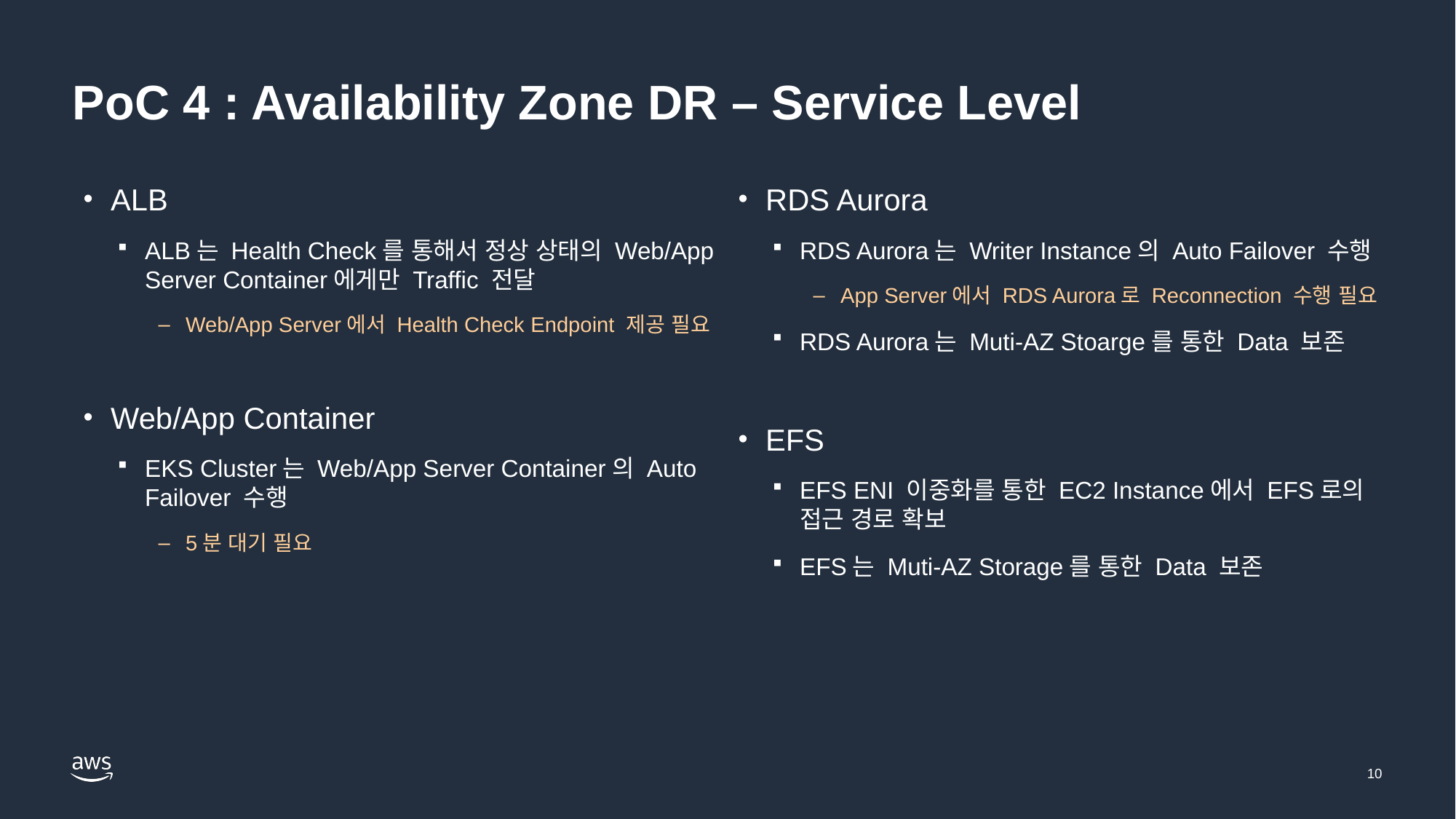

# PoC 4 : Availability Zone DR – Service Level
ALB
ALB는 Health Check를 통해서 정상 상태의 Web/App Server Container에게만 Traffic 전달
Web/App Server에서 Health Check Endpoint 제공 필요

Web/App Container
EKS Cluster는 Web/App Server Container의 Auto Failover 수행
5분 대기 필요

RDS Aurora
RDS Aurora는 Writer Instance의 Auto Failover 수행
App Server에서 RDS Aurora로 Reconnection 수행 필요
RDS Aurora는 Muti-AZ Stoarge를 통한 Data 보존

EFS
EFS ENI 이중화를 통한 EC2 Instance에서 EFS로의 접근 경로 확보
EFS는 Muti-AZ Storage를 통한 Data 보존

10